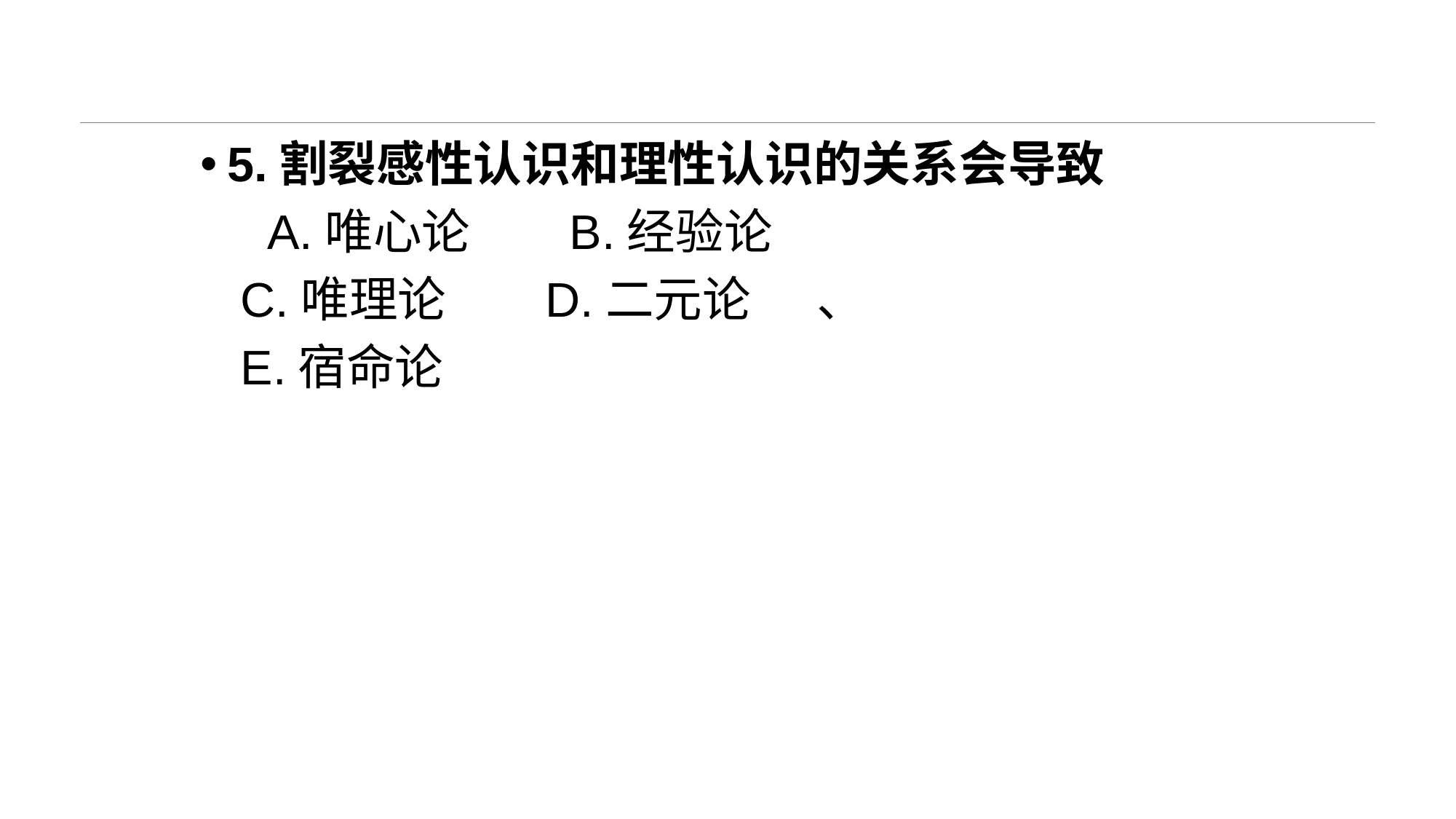

#
5.割裂感性认识和理性认识的关系会导致
     A.唯心论        B.经验论
   C.唯理论        D.二元论      、
   E.宿命论